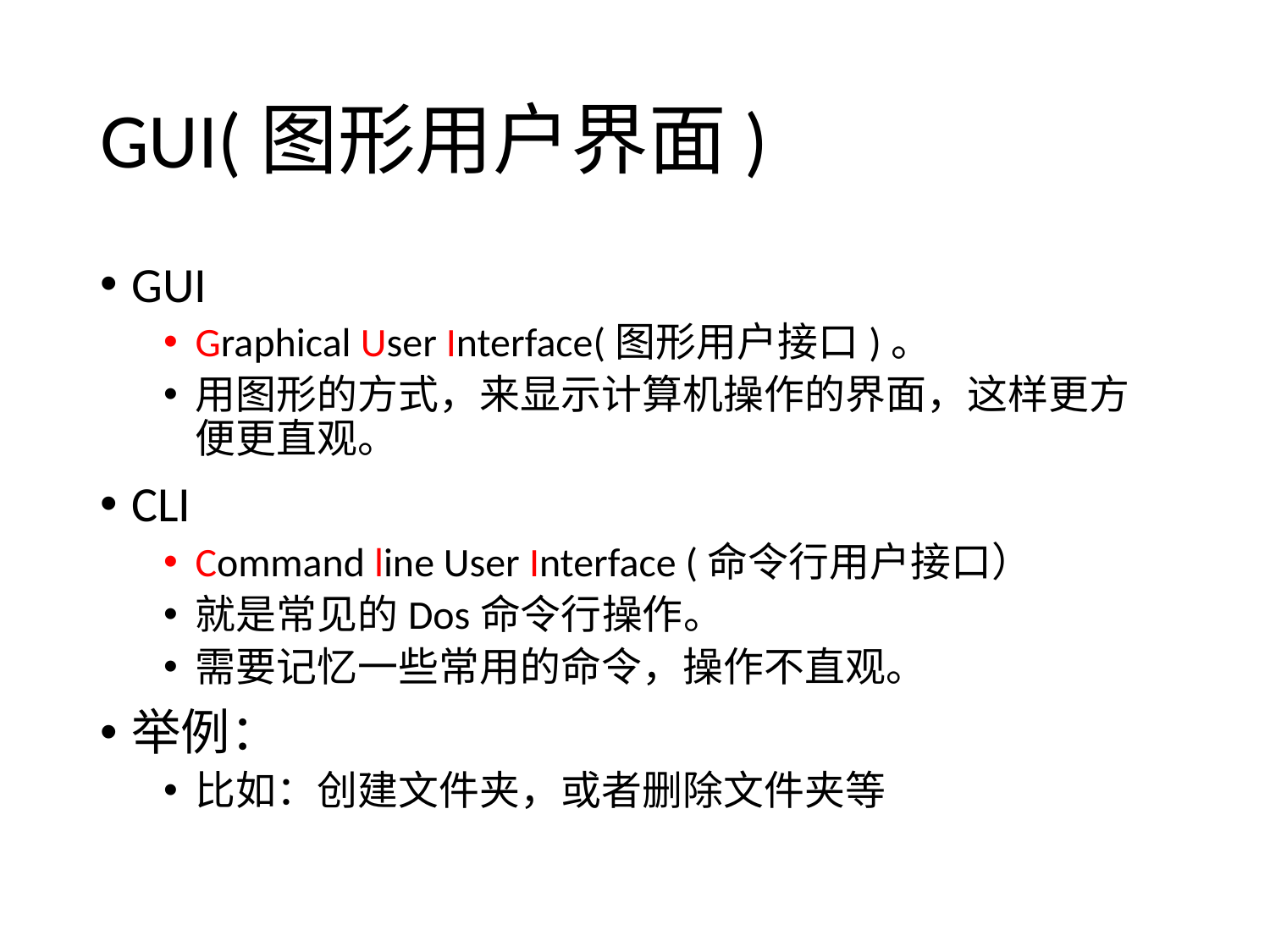

# GUI(图形用户界面)
GUI
Graphical User Interface(图形用户接口)。
用图形的方式，来显示计算机操作的界面，这样更方便更直观。
CLI
Command line User Interface (命令行用户接口）
就是常见的Dos命令行操作。
需要记忆一些常用的命令，操作不直观。
举例：
比如：创建文件夹，或者删除文件夹等